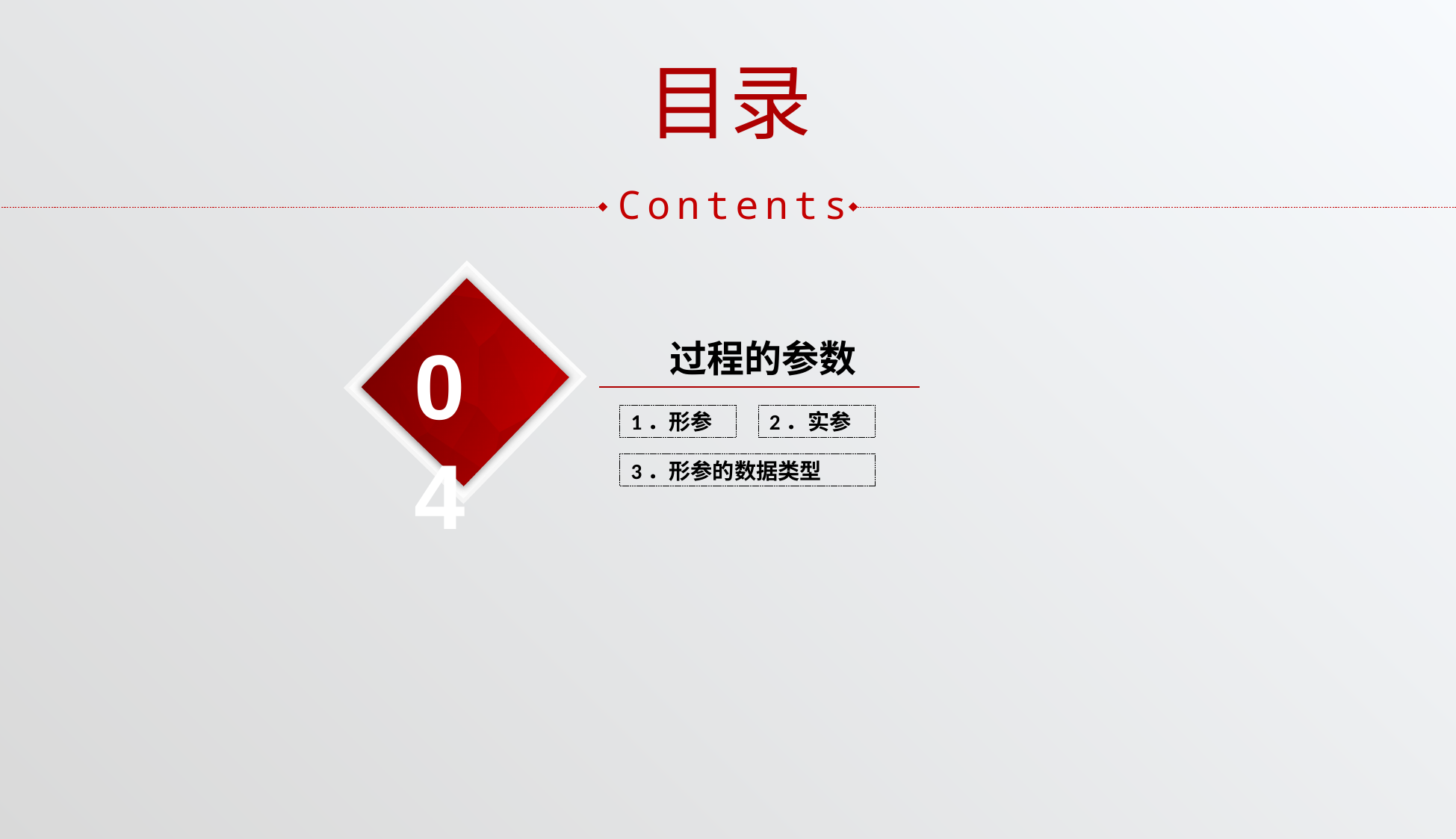

目录
Contents

04
过程的参数
1．形参
2．实参
3．形参的数据类型